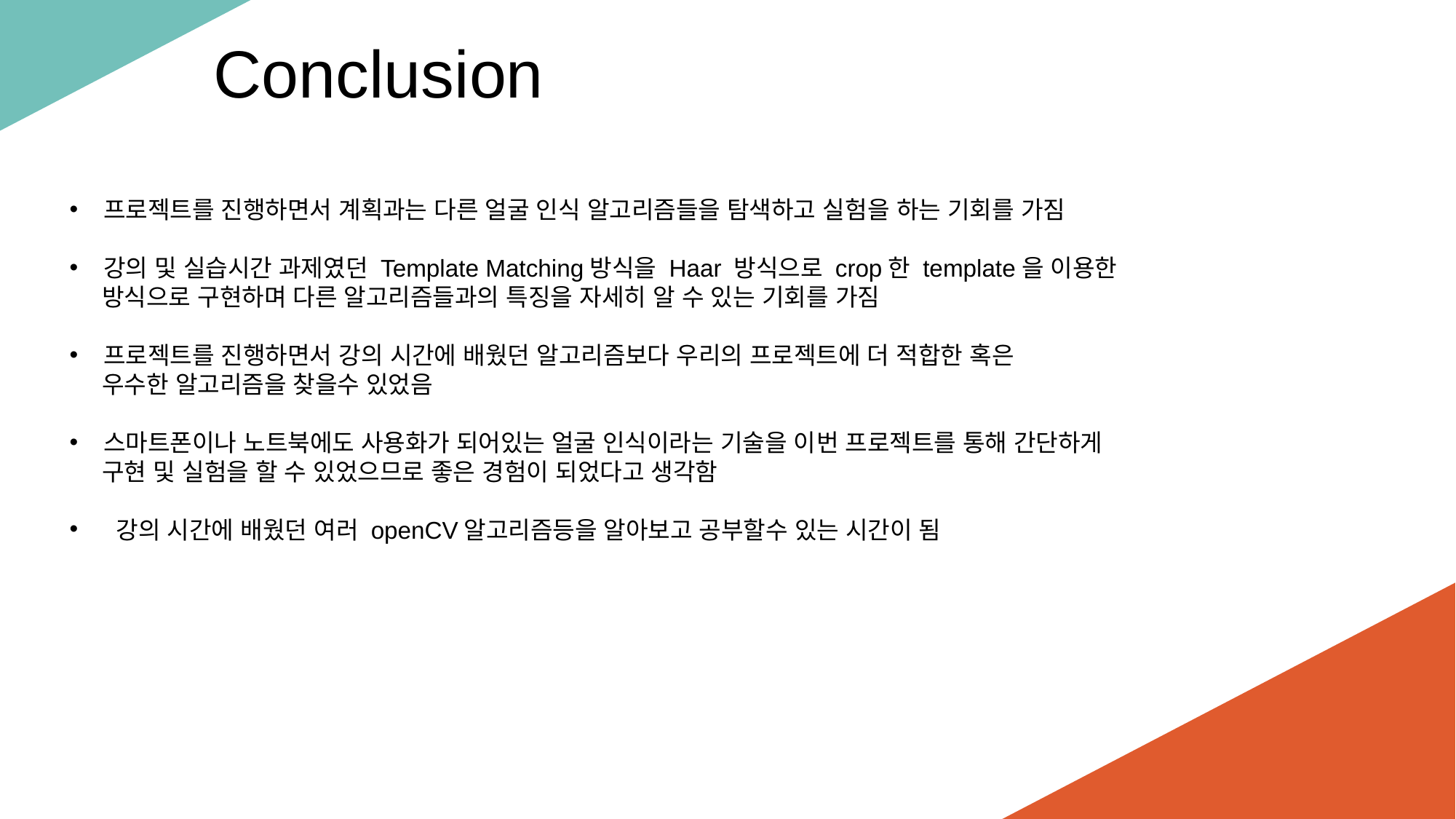

Conclusion
프로젝트를 진행하면서 계획과는 다른 얼굴 인식 알고리즘들을 탐색하고 실험을 하는 기회를 가짐

강의 및 실습시간 과제였던 Template Matching방식을 Haar 방식으로 crop한 template을 이용한
    방식으로 구현하며 다른 알고리즘들과의 특징을 자세히 알 수 있는 기회를 가짐

프로젝트를 진행하면서 강의 시간에 배웠던 알고리즘보다 우리의 프로젝트에 더 적합한 혹은
    우수한 알고리즘을 찾을수 있었음

스마트폰이나 노트북에도 사용화가 되어있는 얼굴 인식이라는 기술을 이번 프로젝트를 통해 간단하게
    구현 및 실험을 할 수 있었으므로 좋은 경험이 되었다고 생각함

 강의 시간에 배웠던 여러 openCV알고리즘등을 알아보고 공부할수 있는 시간이 됨